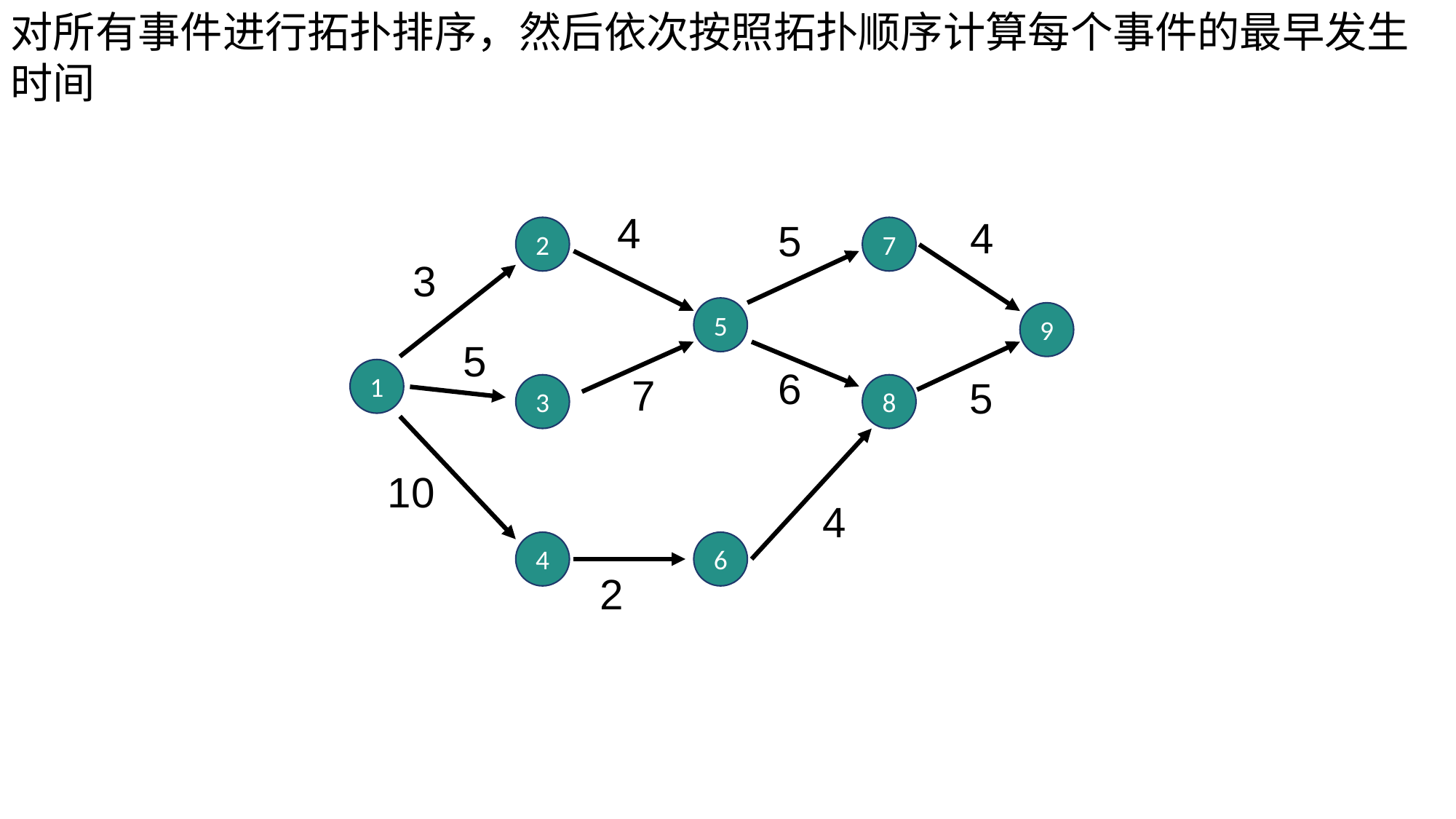

对所有事件进行拓扑排序，然后依次按照拓扑顺序计算每个事件的最早发生时间
4
4
5
2
7
3
5
9
5
6
1
7
5
3
8
10
4
4
6
2